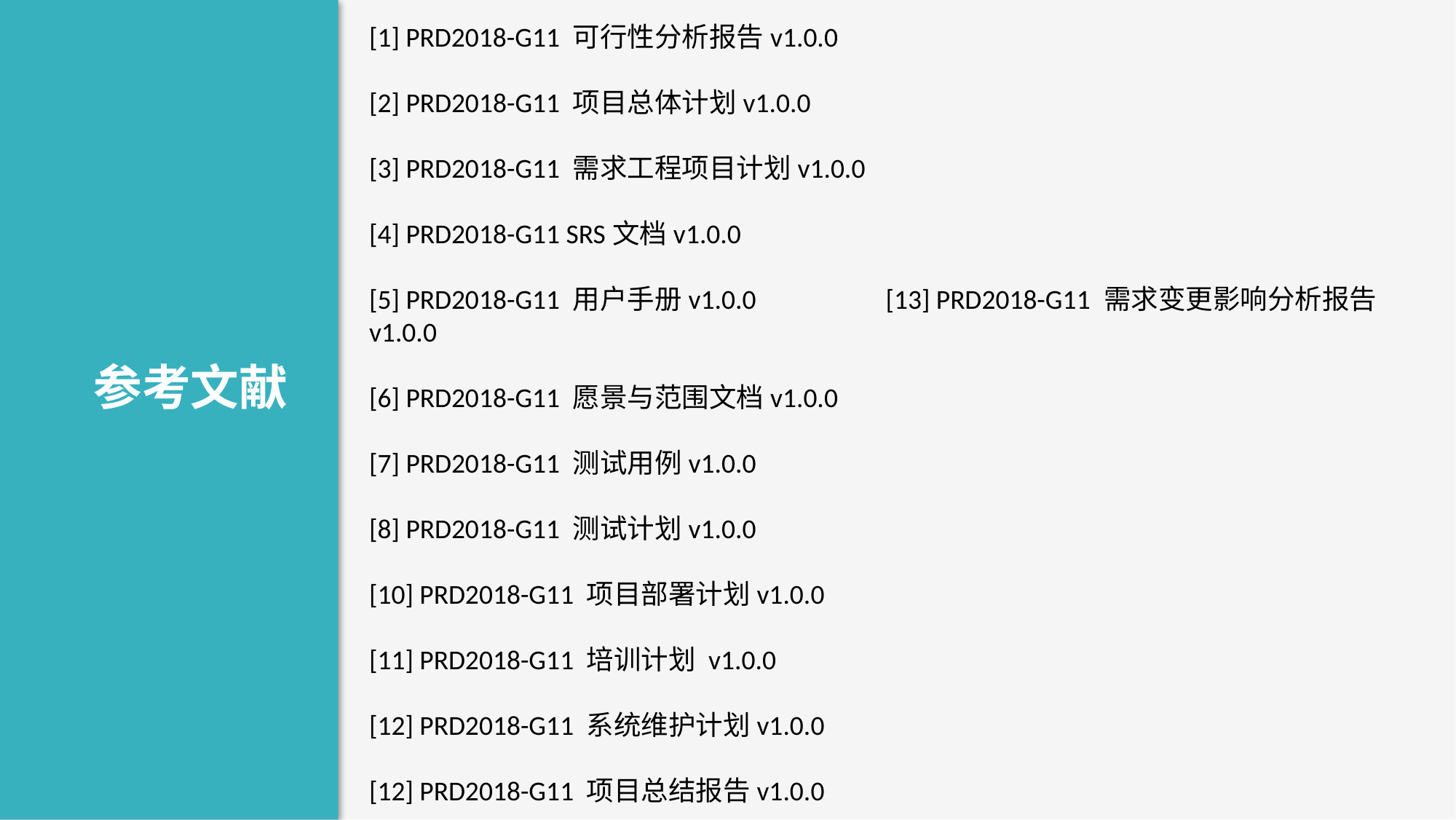

[1] PRD2018-G11 可行性分析报告v1.0.0

[2] PRD2018-G11 项目总体计划v1.0.0

[3] PRD2018-G11 需求工程项目计划v1.0.0

[4] PRD2018-G11 SRS文档v1.0.0

[5] PRD2018-G11 用户手册v1.0.0                     [13] PRD2018-G11 需求变更影响分析报告v1.0.0

[6] PRD2018-G11 愿景与范围文档v1.0.0

[7] PRD2018-G11 测试用例v1.0.0

[8] PRD2018-G11 测试计划v1.0.0

[10] PRD2018-G11 项目部署计划v1.0.0

[11] PRD2018-G11 培训计划 v1.0.0

[12] PRD2018-G11 系统维护计划v1.0.0

[12] PRD2018-G11 项目总结报告v1.0.0

参考文献